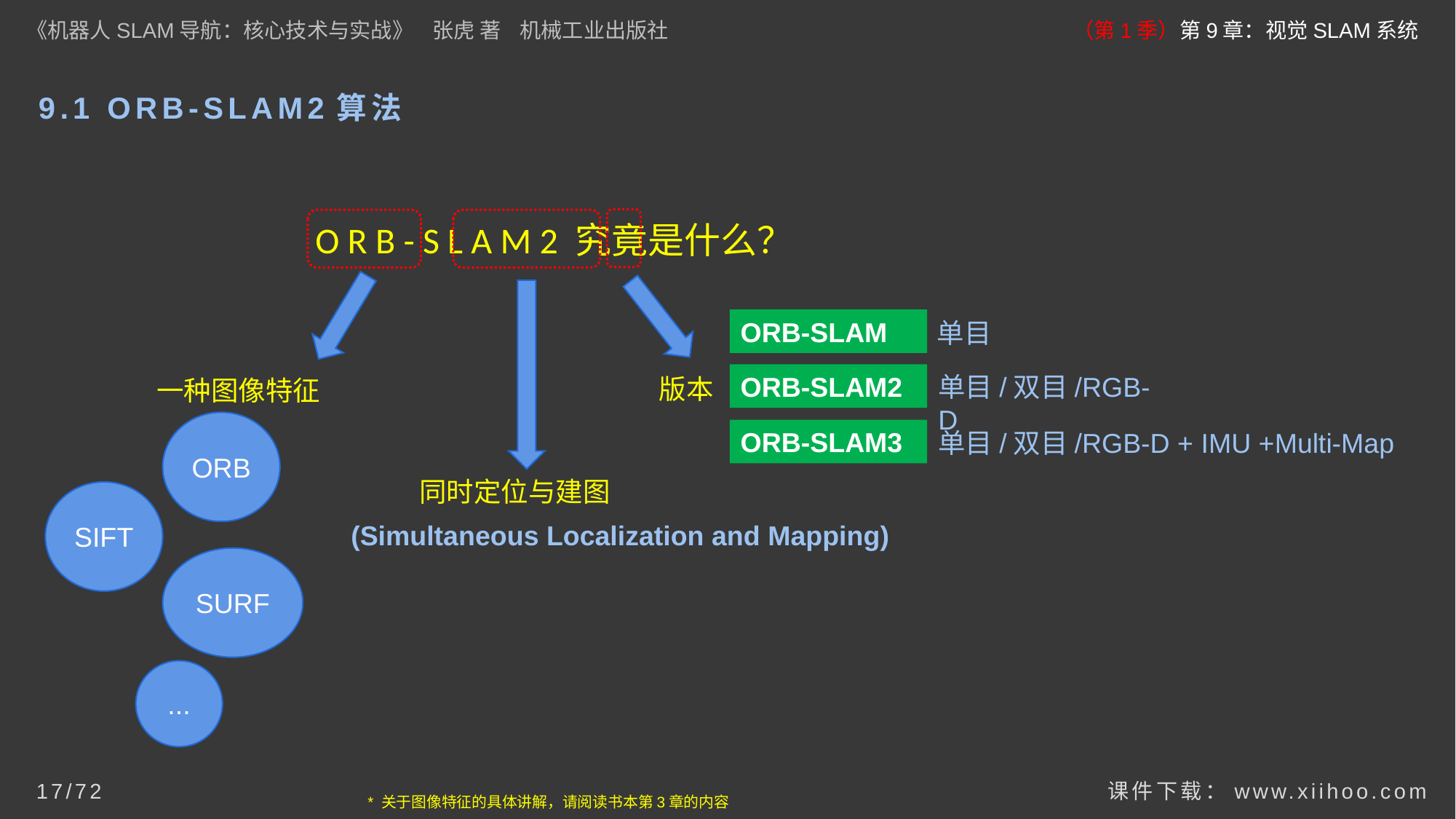

《机器人SLAM导航：核心技术与实战》    张虎 著    机械工业出版社
（第1季）第9章：视觉SLAM系统
# 9.1 ORB-SLAM2算法

O R B - S L A M 2 究竟是什么？

ORB-SLAM
单目
ORB-SLAM2
单目/双目/RGB-D
版本
一种图像特征
ORB
ORB-SLAM3
单目/双目/RGB-D + IMU +Multi-Map
同时定位与建图
SIFT
(Simultaneous Localization and Mapping)
SURF
...
课件下载：www.xiihoo.com
17/72
* 关于图像特征的具体讲解，请阅读书本第3章的内容